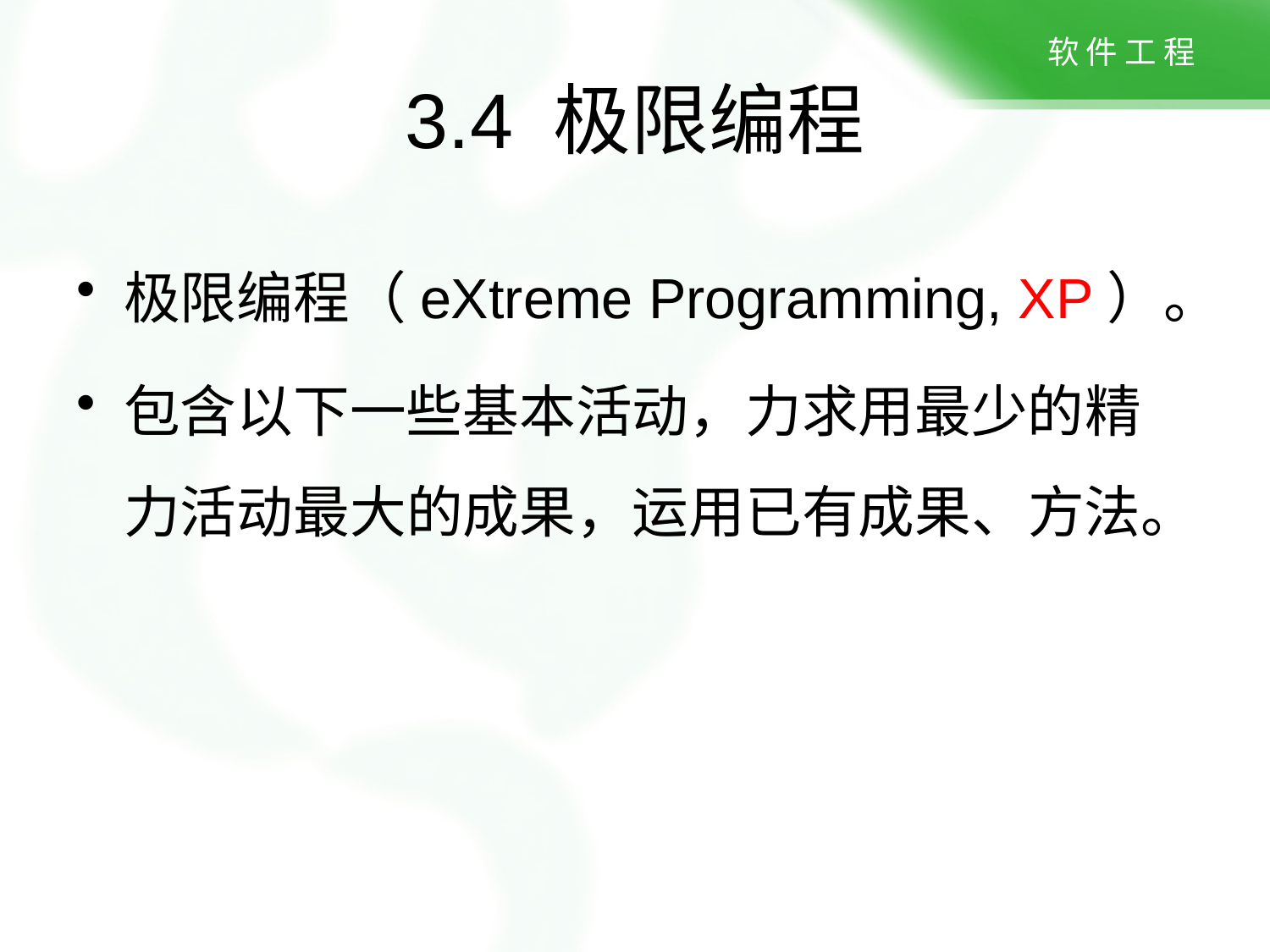

3.4 极限编程
极限编程（eXtreme Programming, XP）。
包含以下一些基本活动，力求用最少的精力活动最大的成果，运用已有成果、方法。